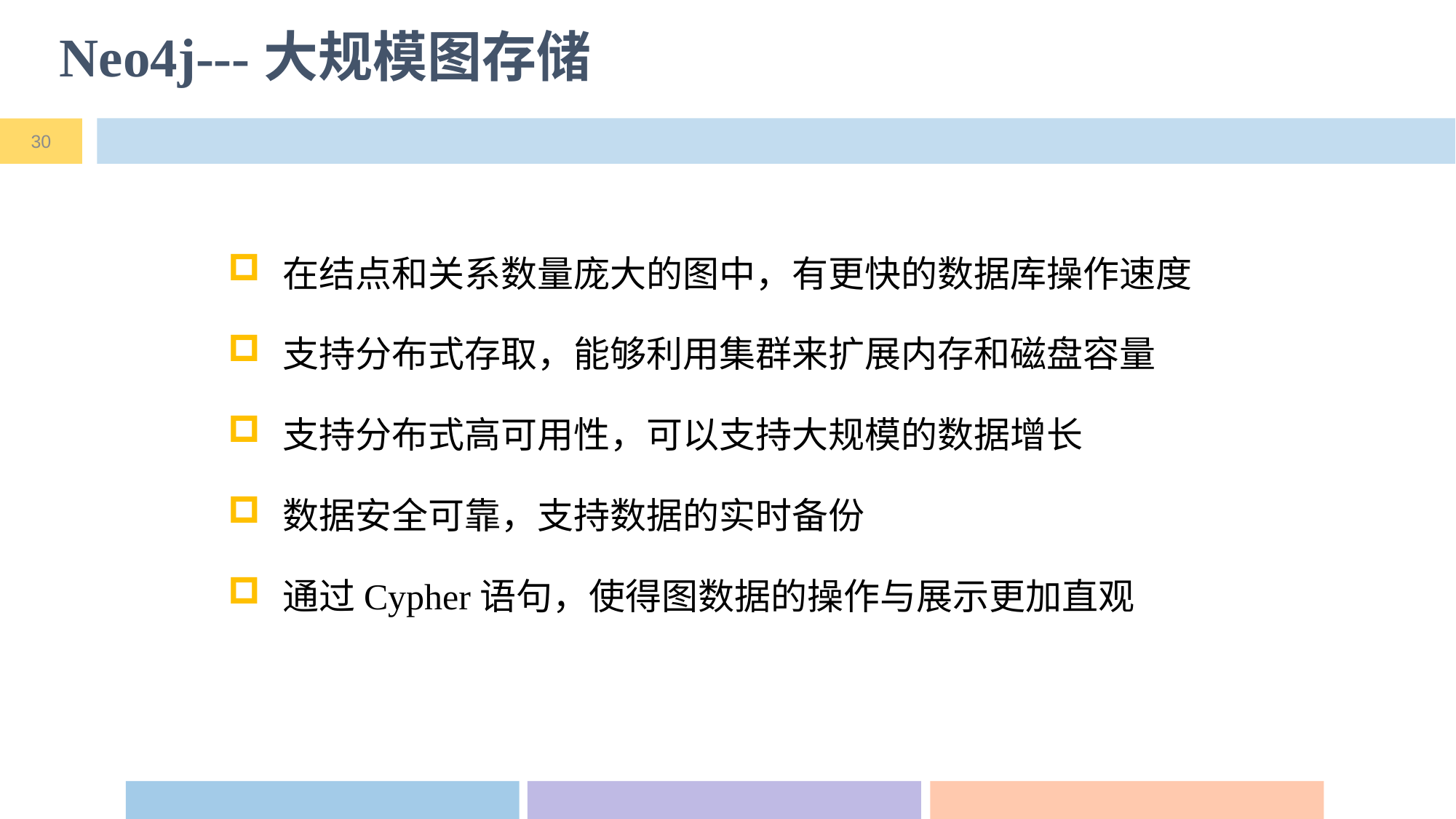

# Neo4j---大规模图存储
30
在结点和关系数量庞大的图中，有更快的数据库操作速度
支持分布式存取，能够利用集群来扩展内存和磁盘容量
支持分布式高可用性，可以支持大规模的数据增长
数据安全可靠，支持数据的实时备份
通过Cypher语句，使得图数据的操作与展示更加直观